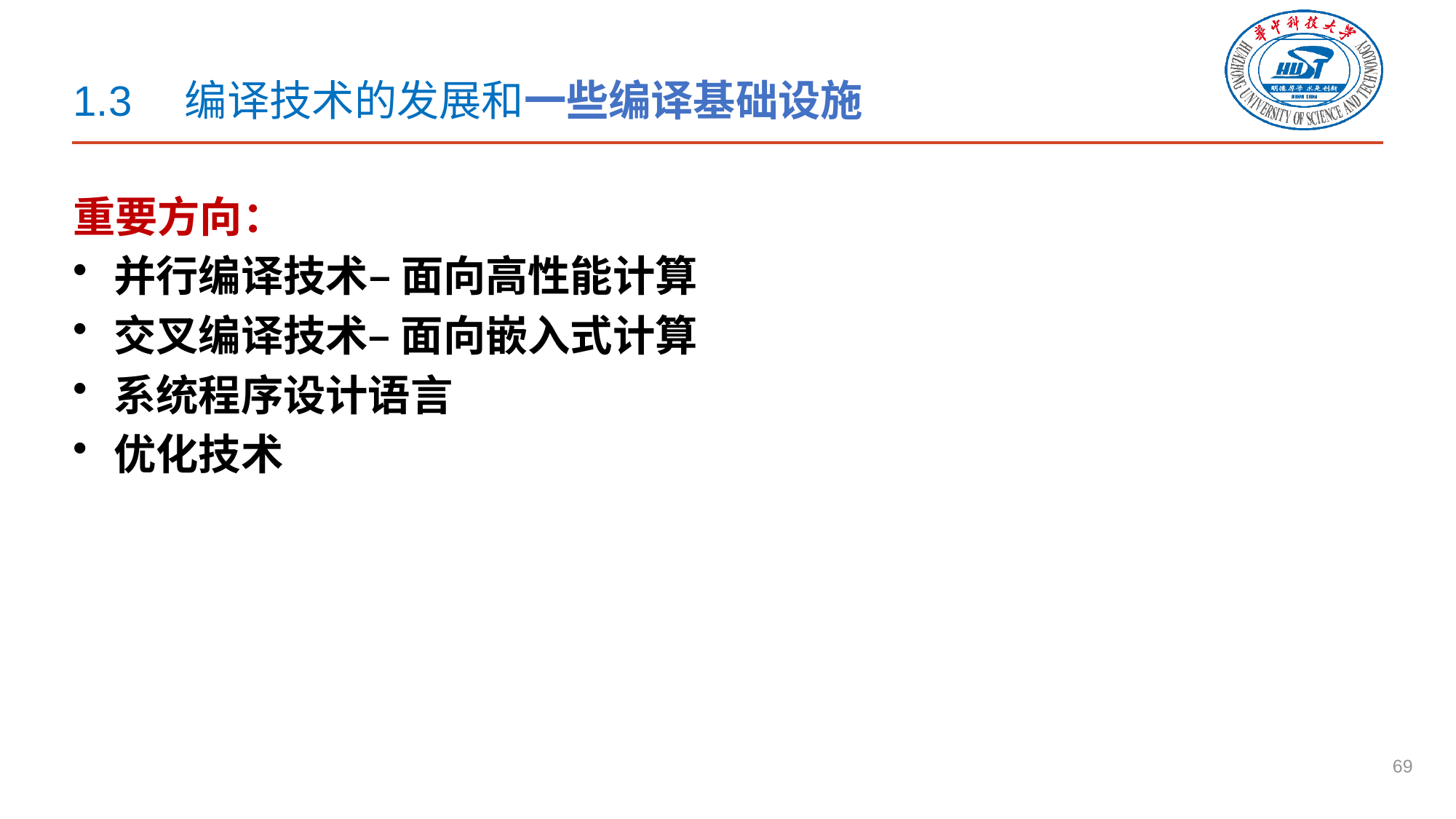

# 1.3　编译技术的发展和一些编译基础设施
重要方向：
并行编译技术– 面向高性能计算
交叉编译技术– 面向嵌入式计算
系统程序设计语言
优化技术
69